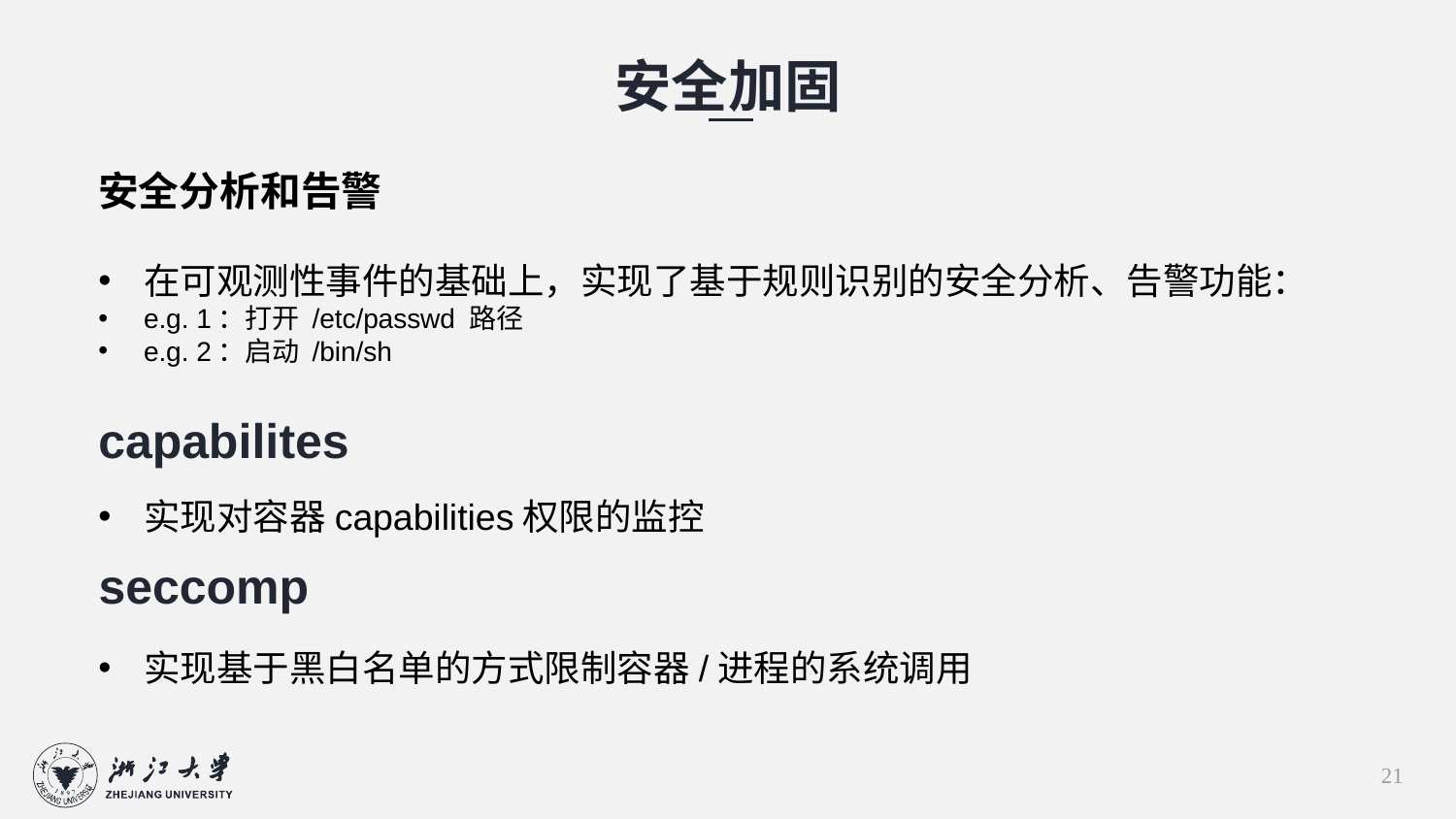

安全加固
安全分析和告警

在可观测性事件的基础上，实现了基于规则识别的安全分析、告警功能：
e.g. 1：打开 /etc/passwd 路径
e.g. 2：启动 /bin/sh
capabilites
实现对容器capabilities权限的监控
seccomp
实现基于黑白名单的方式限制容器/进程的系统调用
21